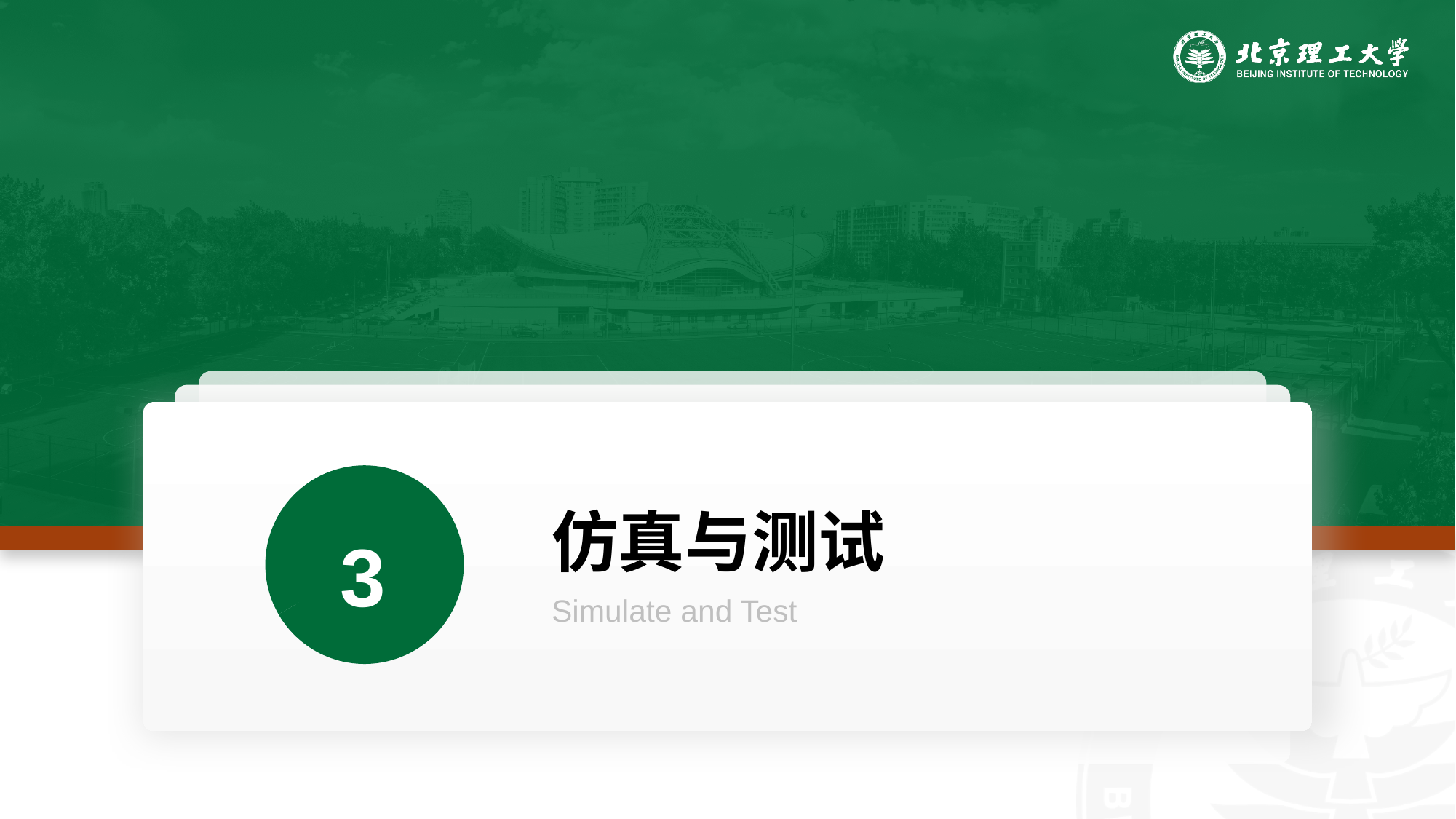

### Chart

| Category | 销售额 |
|---|---|
仿真与测试
3
Simulate and Test